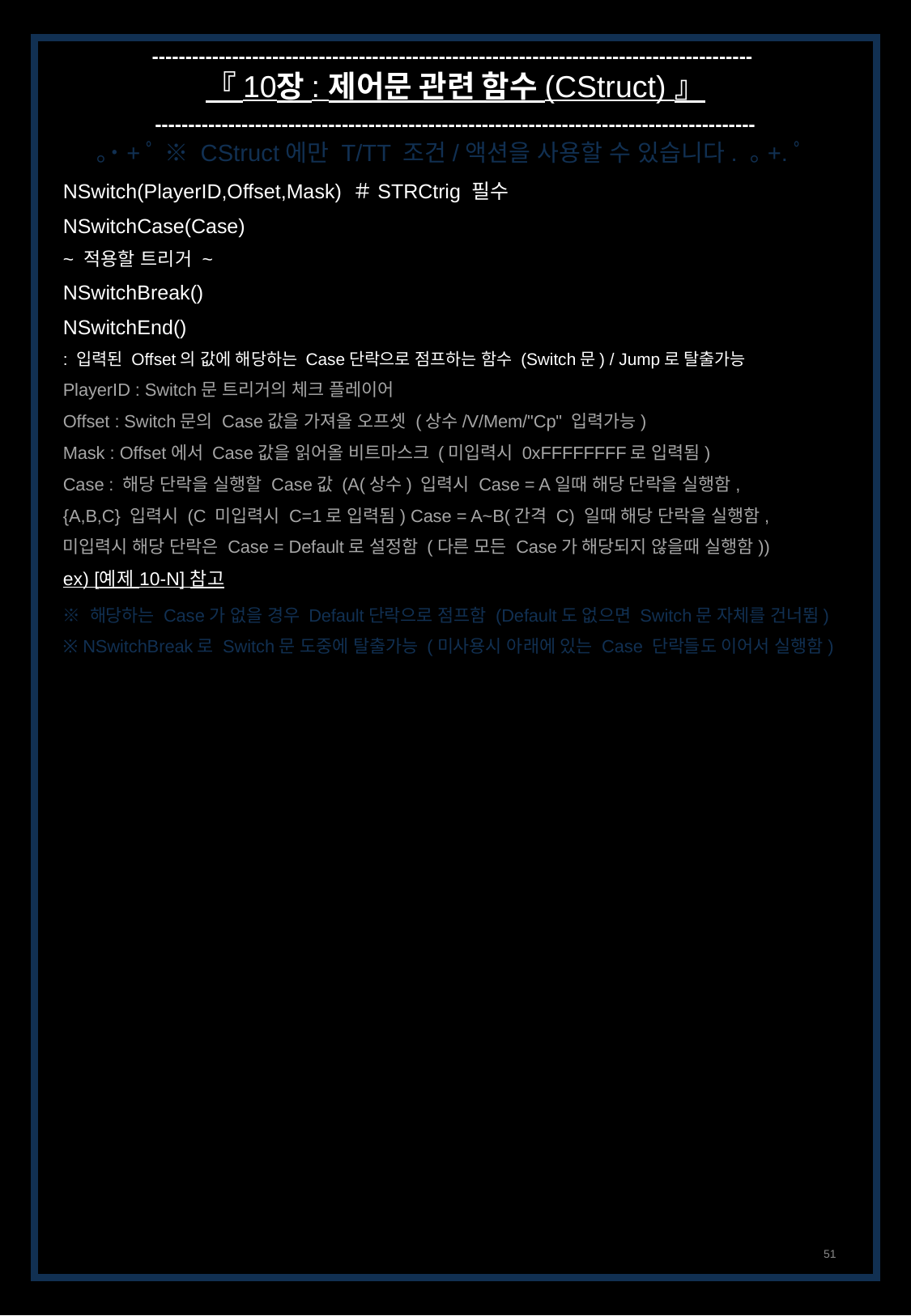

------------------------------------------------------------------------------------------
『 10장 : 제어문 관련 함수 (CStruct) 』
------------------------------------------------------------------------------------------

｡˙+ﾟ ※ CStruct에만 T/TT 조건/액션을 사용할 수 있습니다. ｡+.ﾟ
NSwitch(PlayerID,Offset,Mask) ＃STRCtrig 필수
NSwitchCase(Case)
~ 적용할 트리거 ~
NSwitchBreak()
NSwitchEnd()
: 입력된 Offset의 값에 해당하는 Case단락으로 점프하는 함수 (Switch문) / Jump로 탈출가능
PlayerID : Switch문 트리거의 체크 플레이어
Offset : Switch문의 Case값을 가져올 오프셋 (상수/V/Mem/"Cp" 입력가능)
Mask : Offset에서 Case값을 읽어올 비트마스크 (미입력시 0xFFFFFFFF로 입력됨)
Case : 해당 단락을 실행할 Case값 (A(상수) 입력시 Case = A일때 해당 단락을 실행함,
{A,B,C} 입력시 (C 미입력시 C=1로 입력됨) Case = A~B(간격 C) 일때 해당 단락을 실행함,
미입력시 해당 단락은 Case = Default로 설정함 (다른 모든 Case가 해당되지 않을때 실행함))
ex) [예제 10-N] 참고
※ 해당하는 Case가 없을 경우 Default단락으로 점프함 (Default도 없으면 Switch문 자체를 건너뜀)
※ NSwitchBreak로 Switch문 도중에 탈출가능 (미사용시 아래에 있는 Case 단락들도 이어서 실행함)
51